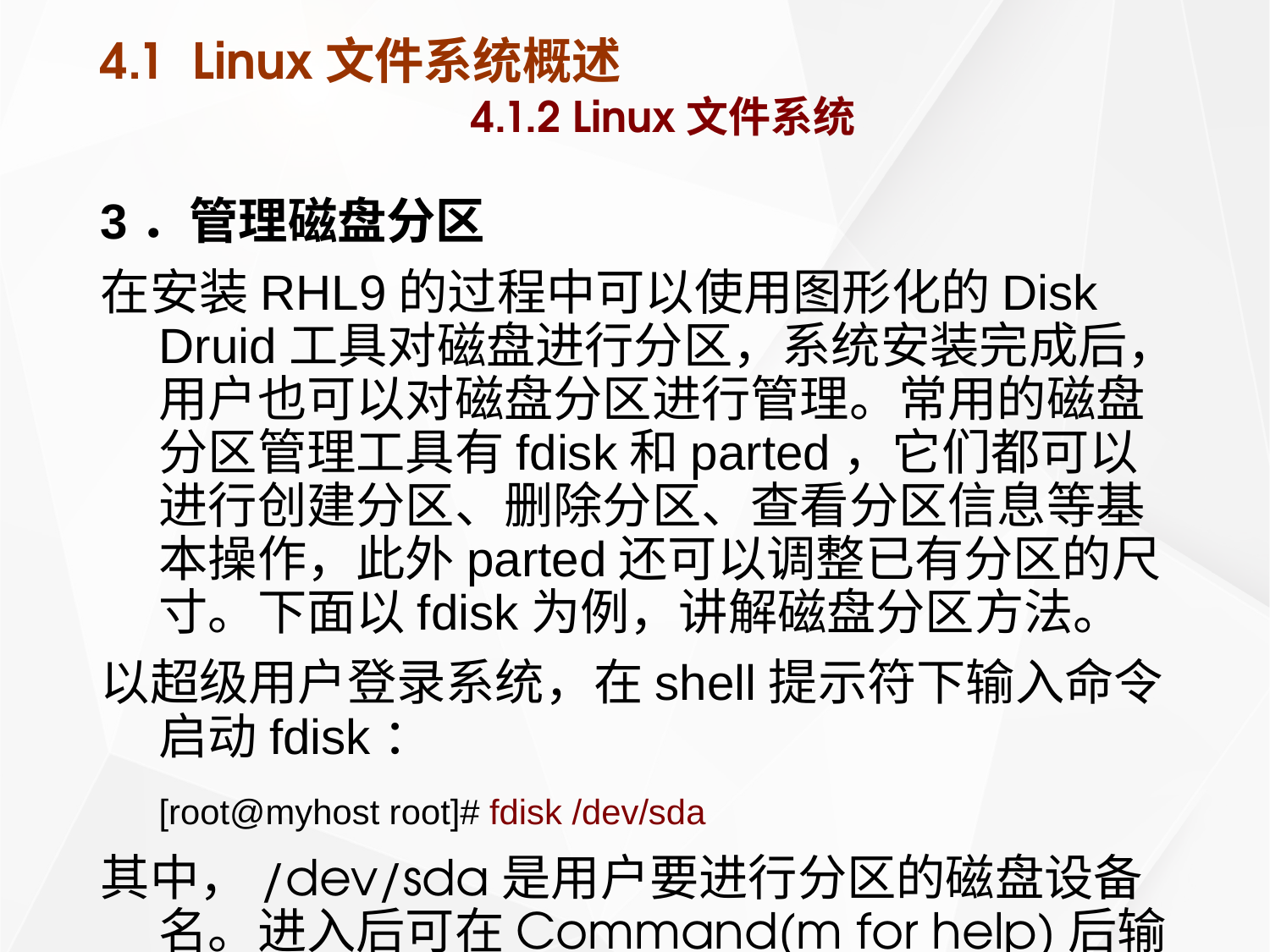

# 4.1  Linux文件系统概述 4.1.2 Linux文件系统
3．管理磁盘分区
在安装RHL9的过程中可以使用图形化的Disk Druid工具对磁盘进行分区，系统安装完成后，用户也可以对磁盘分区进行管理。常用的磁盘分区管理工具有fdisk和parted，它们都可以进行创建分区、删除分区、查看分区信息等基本操作，此外parted还可以调整已有分区的尺寸。下面以fdisk为例，讲解磁盘分区方法。
以超级用户登录系统，在shell提示符下输入命令启动fdisk：
	[root@myhost root]# fdisk /dev/sda
其中，/dev/sda是用户要进行分区的磁盘设备名。进入后可在Command(m for help)后输入命令m以查看该命令的使用方法，执行结果如图所示。